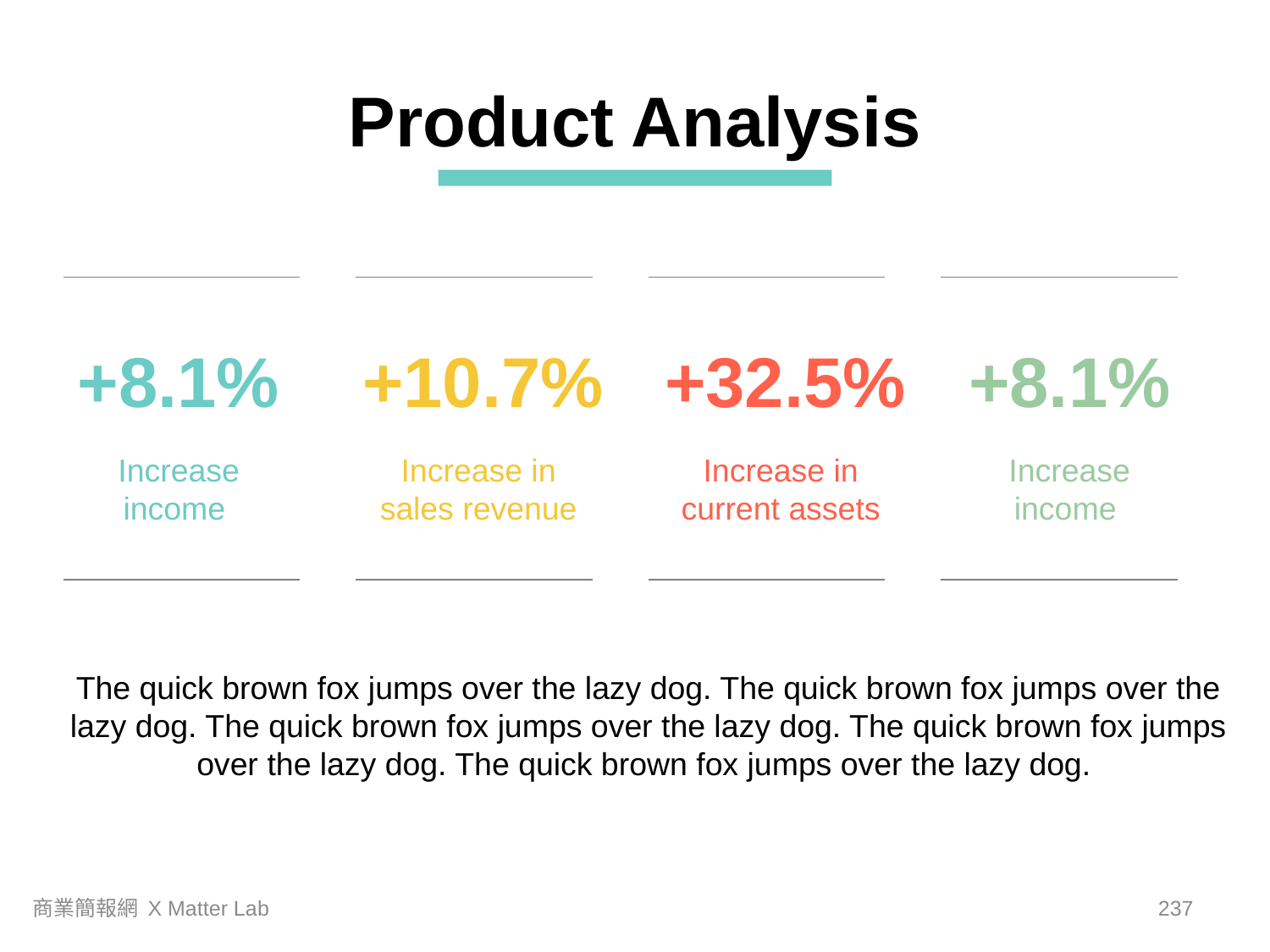

Product Analysis

+8.1%
+10.7%
+32.5%
+8.1%
Increase income
Increase in
sales revenue
Increase in current assets
Increase income
The quick brown fox jumps over the lazy dog. The quick brown fox jumps over the lazy dog. The quick brown fox jumps over the lazy dog. The quick brown fox jumps over the lazy dog. The quick brown fox jumps over the lazy dog.
商業簡報網 X Matter Lab
237